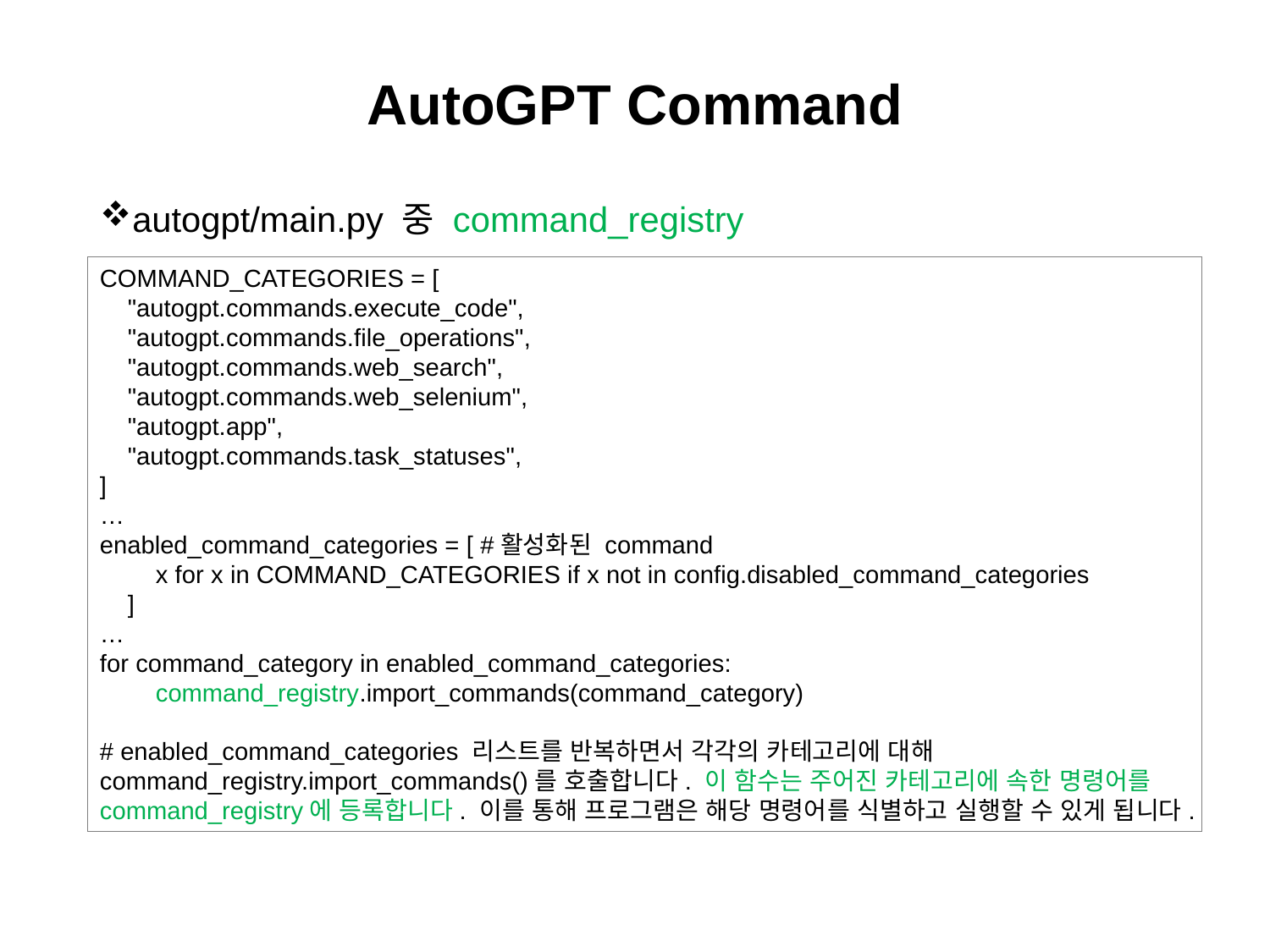

# AutoGPT Command
autogpt/main.py 중 command_registry
COMMAND_CATEGORIES = [
    "autogpt.commands.execute_code",
    "autogpt.commands.file_operations",
    "autogpt.commands.web_search",
    "autogpt.commands.web_selenium",
    "autogpt.app",
    "autogpt.commands.task_statuses",
]
…
enabled_command_categories = [ #활성화된 command
        x for x in COMMAND_CATEGORIES if x not in config.disabled_command_categories
    ]
…
for command_category in enabled_command_categories:
        command_registry.import_commands(command_category)

# enabled_command_categories 리스트를 반복하면서 각각의 카테고리에 대해 command_registry.import_commands()를 호출합니다. 이 함수는 주어진 카테고리에 속한 명령어를 command_registry에 등록합니다. 이를 통해 프로그램은 해당 명령어를 식별하고 실행할 수 있게 됩니다.